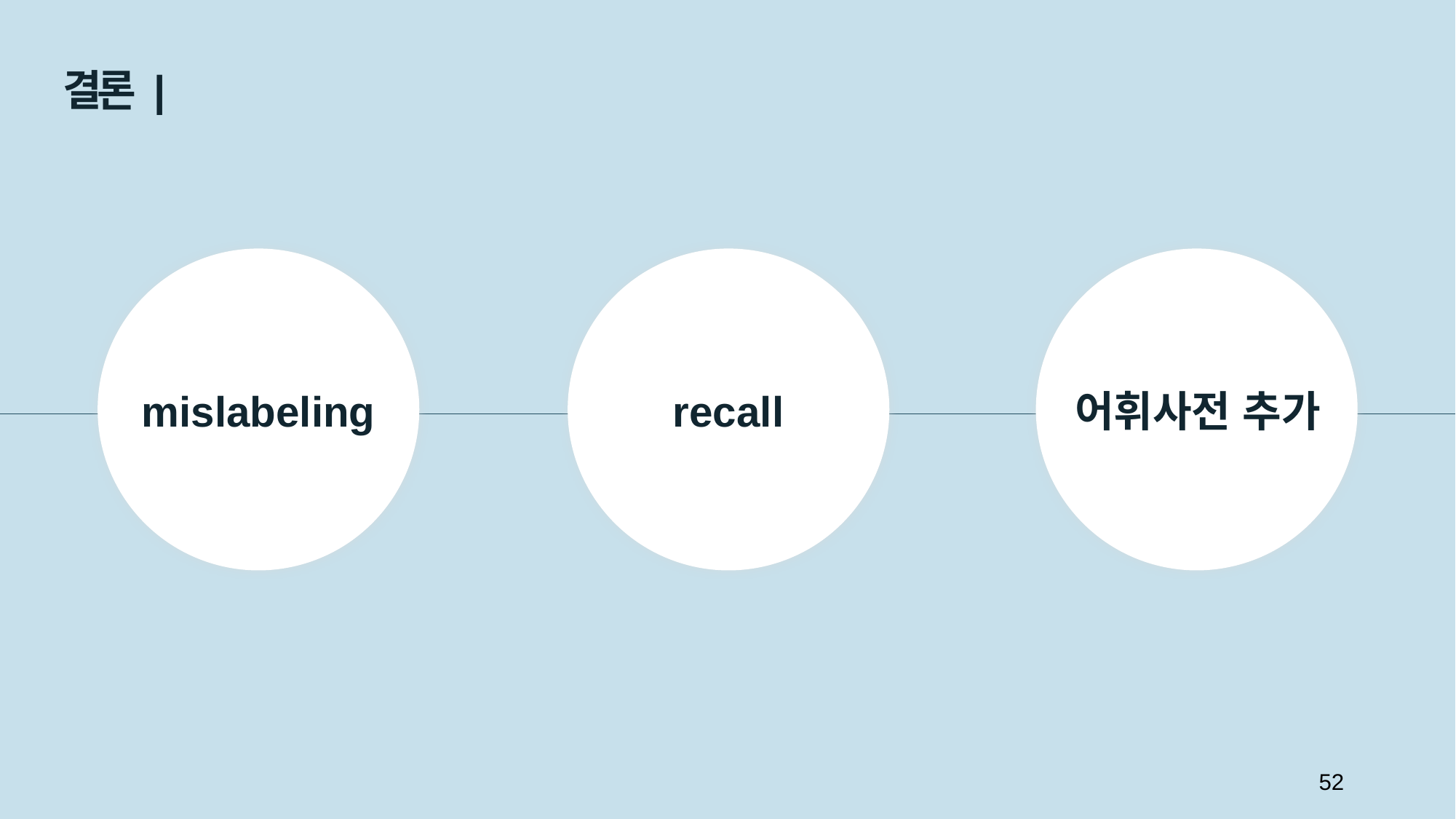

결론 |

mislabeling
recall
어휘사전 추가
52